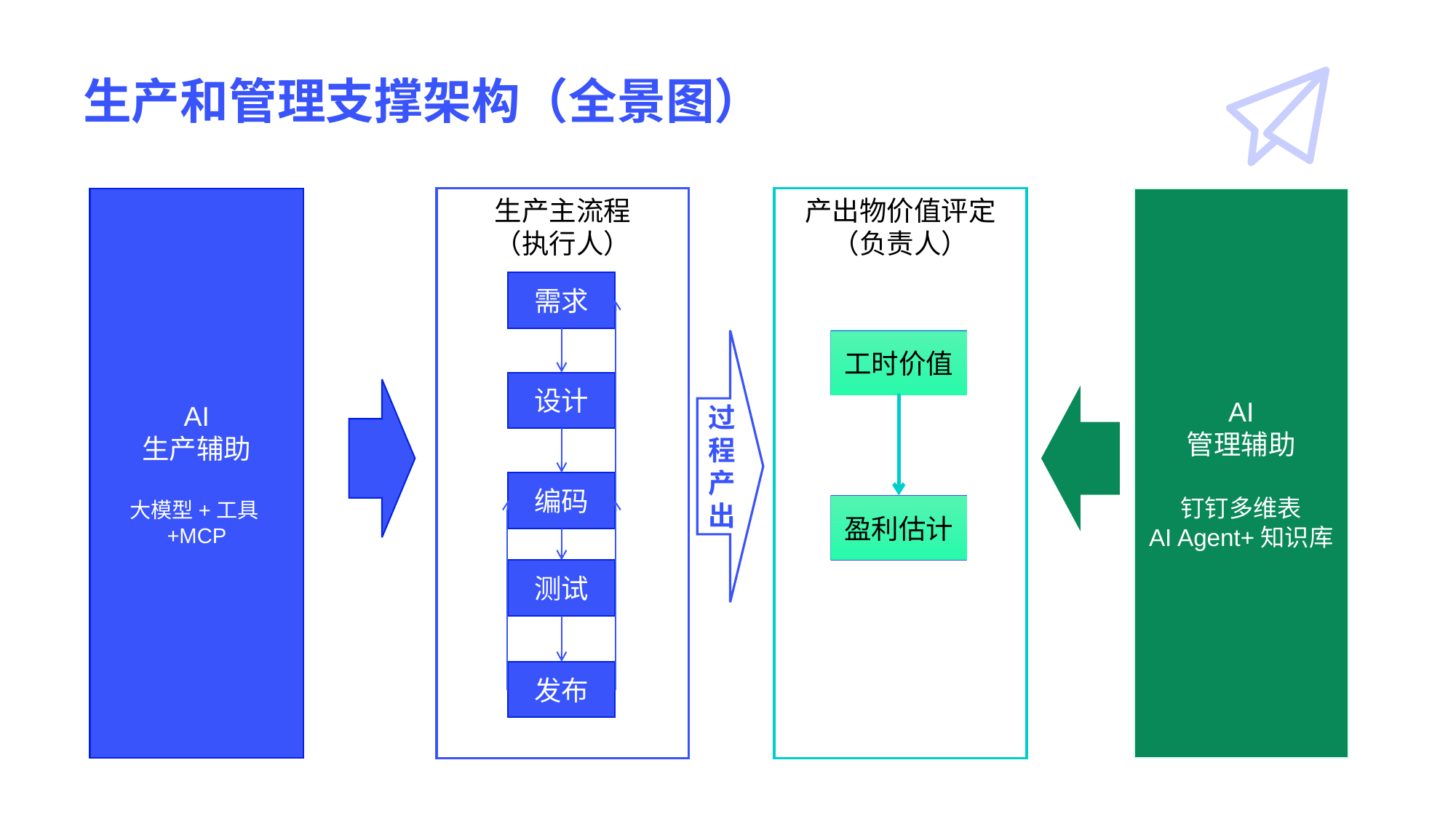

# 生产和管理支撑架构（全景图）
AI
生产辅助

大模型+工具+MCP
生产主流程
（执行人）
产出物价值评定
（负责人）
AI
管理辅助

钉钉多维表
AI Agent+知识库
需求
过程产出
工时价值
设计

编码
盈利估计
测试
发布